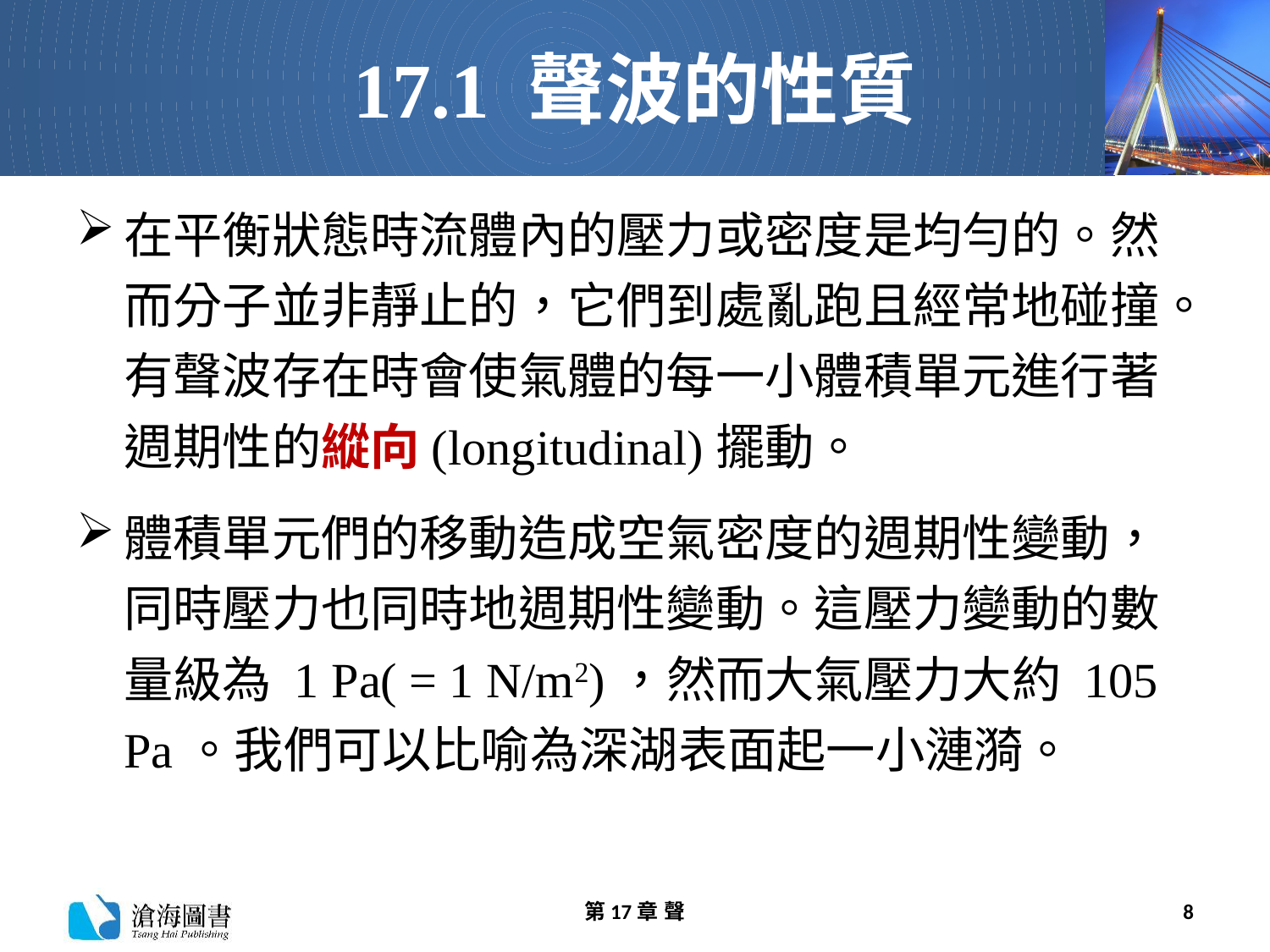

# 17.1 聲波的性質
在平衡狀態時流體內的壓力或密度是均勻的。然而分子並非靜止的，它們到處亂跑且經常地碰撞。有聲波存在時會使氣體的每一小體積單元進行著週期性的縱向(longitudinal)擺動。
體積單元們的移動造成空氣密度的週期性變動，同時壓力也同時地週期性變動。這壓力變動的數量級為 1 Pa( = 1 N/m2)，然而大氣壓力大約 105 Pa。我們可以比喻為深湖表面起一小漣漪。
第17章 聲
8